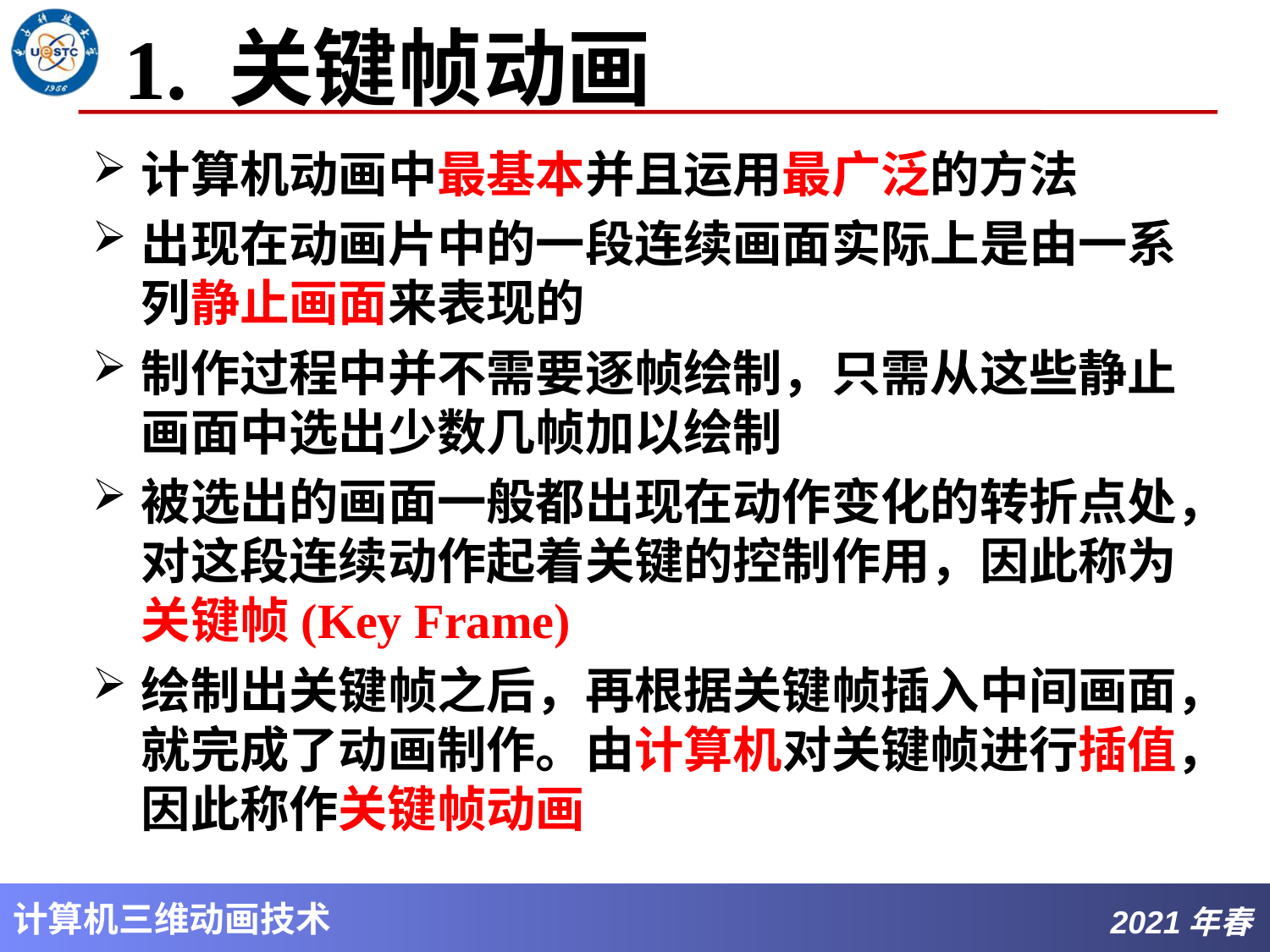

# 1. 关键帧动画
计算机动画中最基本并且运用最广泛的方法
出现在动画片中的一段连续画面实际上是由一系列静止画面来表现的
制作过程中并不需要逐帧绘制，只需从这些静止画面中选出少数几帧加以绘制
被选出的画面一般都出现在动作变化的转折点处，对这段连续动作起着关键的控制作用，因此称为关键帧(Key Frame)
绘制出关键帧之后，再根据关键帧插入中间画面，就完成了动画制作。由计算机对关键帧进行插值，因此称作关键帧动画